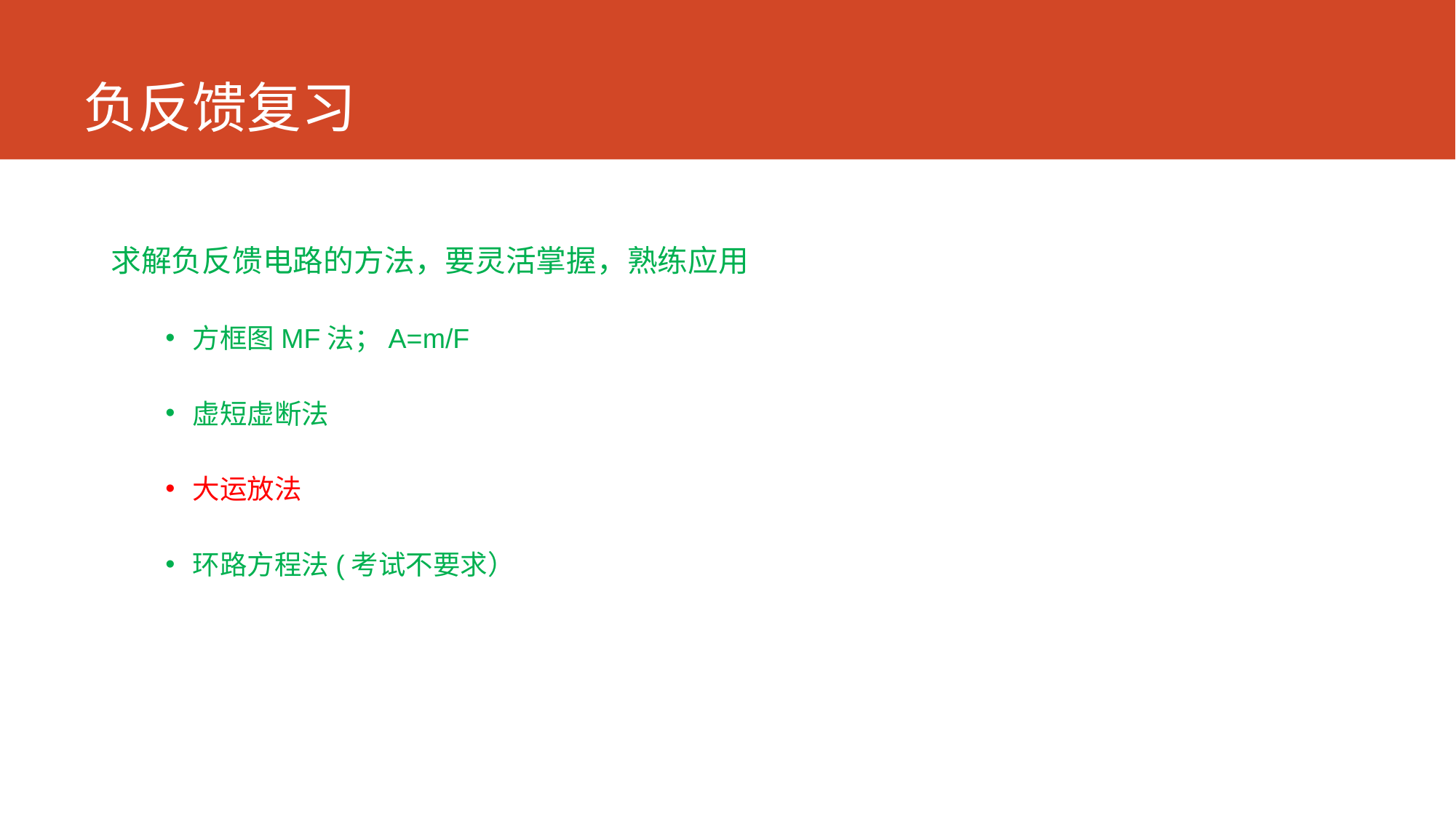

# 负反馈复习
求解负反馈电路的方法，要灵活掌握，熟练应用
方框图MF法；A=m/F
虚短虚断法
大运放法
环路方程法(考试不要求）